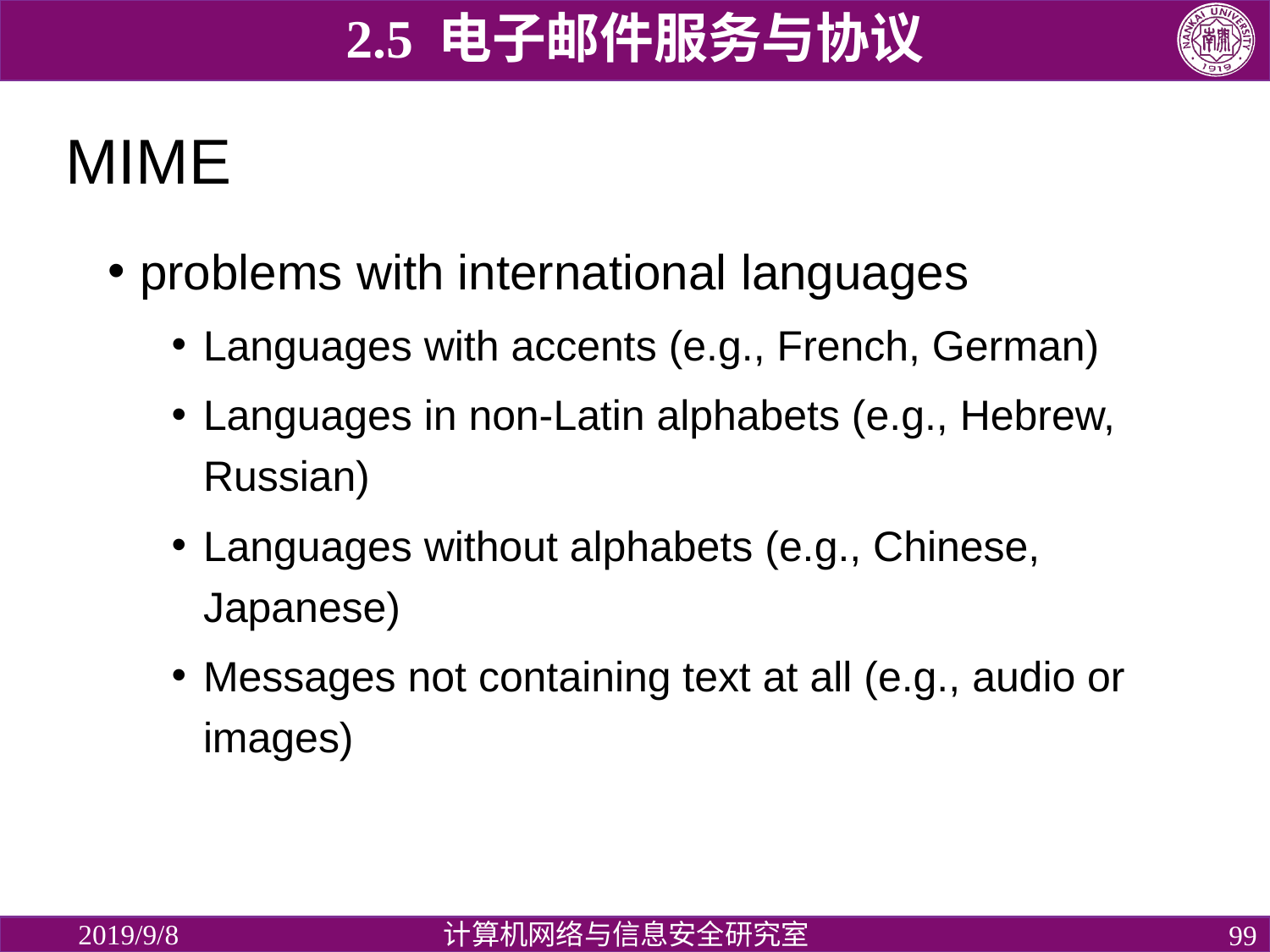

2.5 电子邮件服务与协议
# MIME
problems with international languages
Languages with accents (e.g., French, German)
Languages in non-Latin alphabets (e.g., Hebrew, Russian)
Languages without alphabets (e.g., Chinese, Japanese)
Messages not containing text at all (e.g., audio or images)